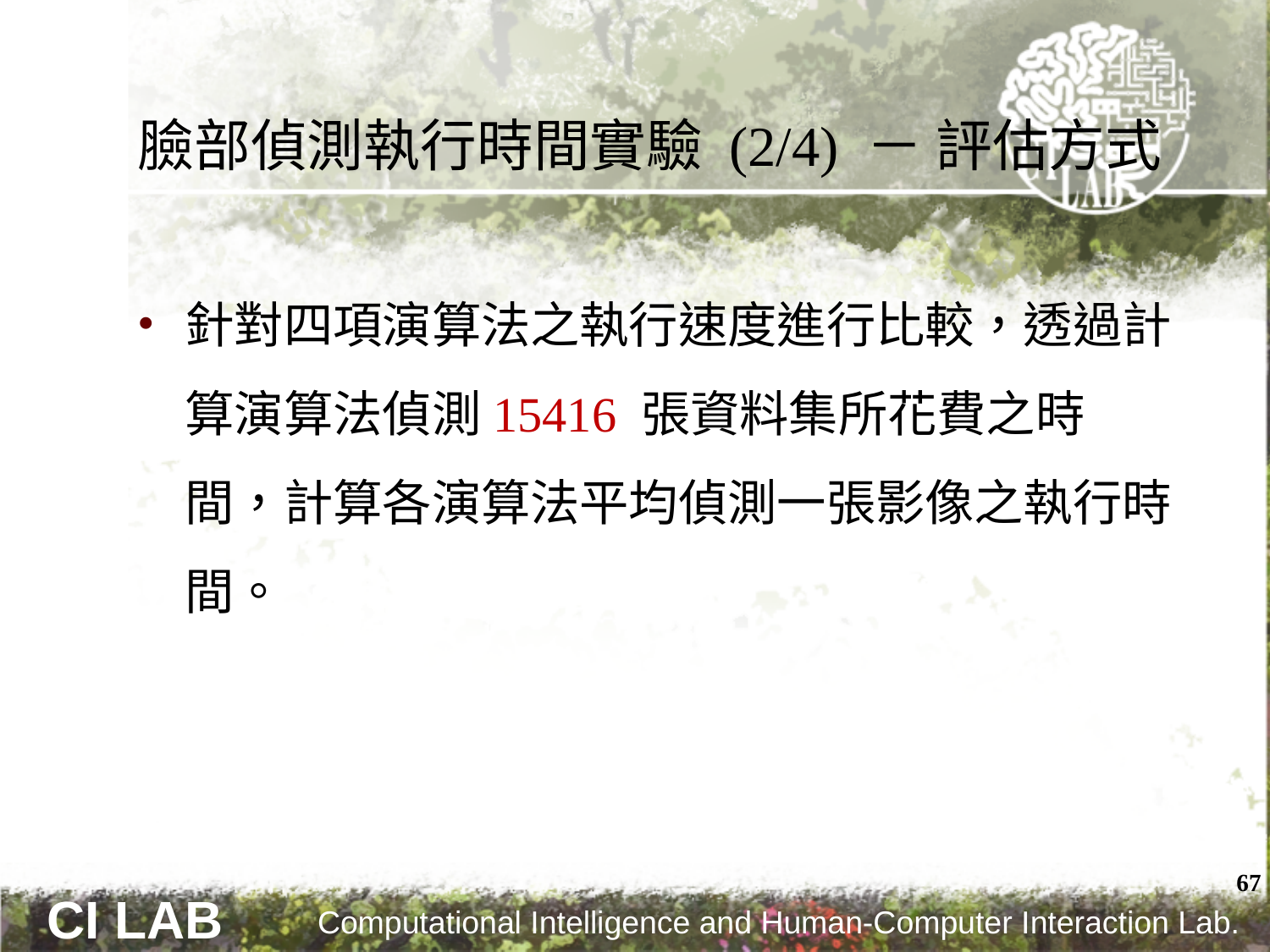

# 臉部偵測執行時間實驗 (2/4) － 評估方式
針對四項演算法之執行速度進行比較，透過計算演算法偵測15416 張資料集所花費之時間，計算各演算法平均偵測一張影像之執行時間。
67